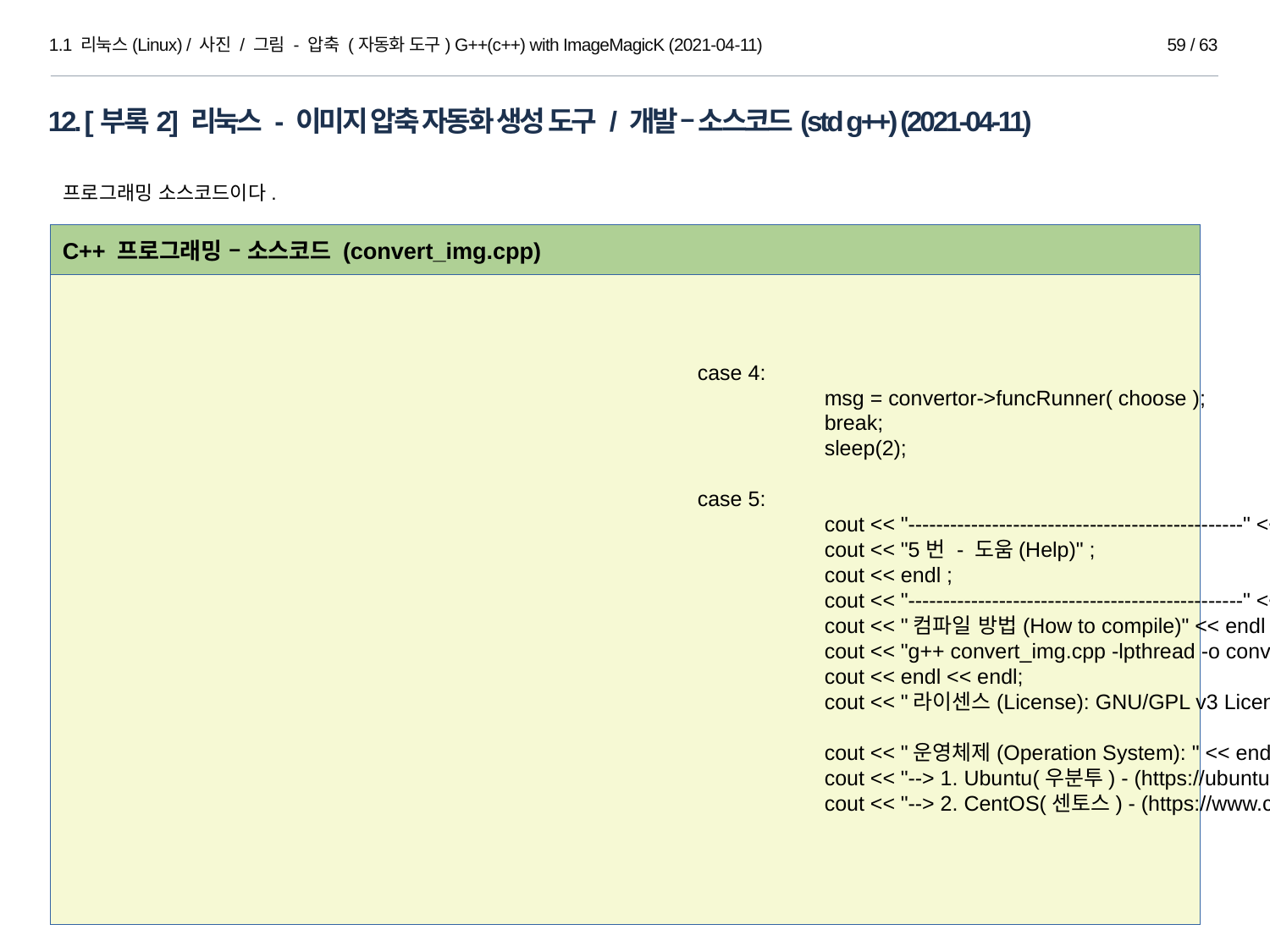

1.1 리눅스(Linux) / 사진 / 그림 - 압축 (자동화 도구) G++(c++) with ImageMagicK (2021-04-11)
59 / 63

12. [부록2] 리눅스 - 이미지 압축 자동화 생성 도구 / 개발 – 소스코드(std g++) (2021-04-11)
프로그래밍 소스코드이다.
C++ 프로그래밍 – 소스코드 (convert_img.cpp)
					case 4:
						msg = convertor->funcRunner( choose );
						break;
						sleep(2);

					case 5:
						cout << "------------------------------------------------" << endl;
						cout << "5번 - 도움(Help)" ;
						cout << endl ;
						cout << "------------------------------------------------" << endl;
						cout << "컴파일 방법(How to compile)" << endl ;
						cout << "g++ convert_img.cpp -lpthread -o convert_img.run";
						cout << endl << endl;
						cout << "라이센스(License): GNU/GPL v3 License" << endl ;

						cout << "운영체제(Operation System): " << endl;
						cout << "--> 1. Ubuntu(우분투) - (https://ubuntu.com), GNU" << endl ;
						cout << "--> 2. CentOS(센토스) - (https://www.centos.org), GNU" << endl ;